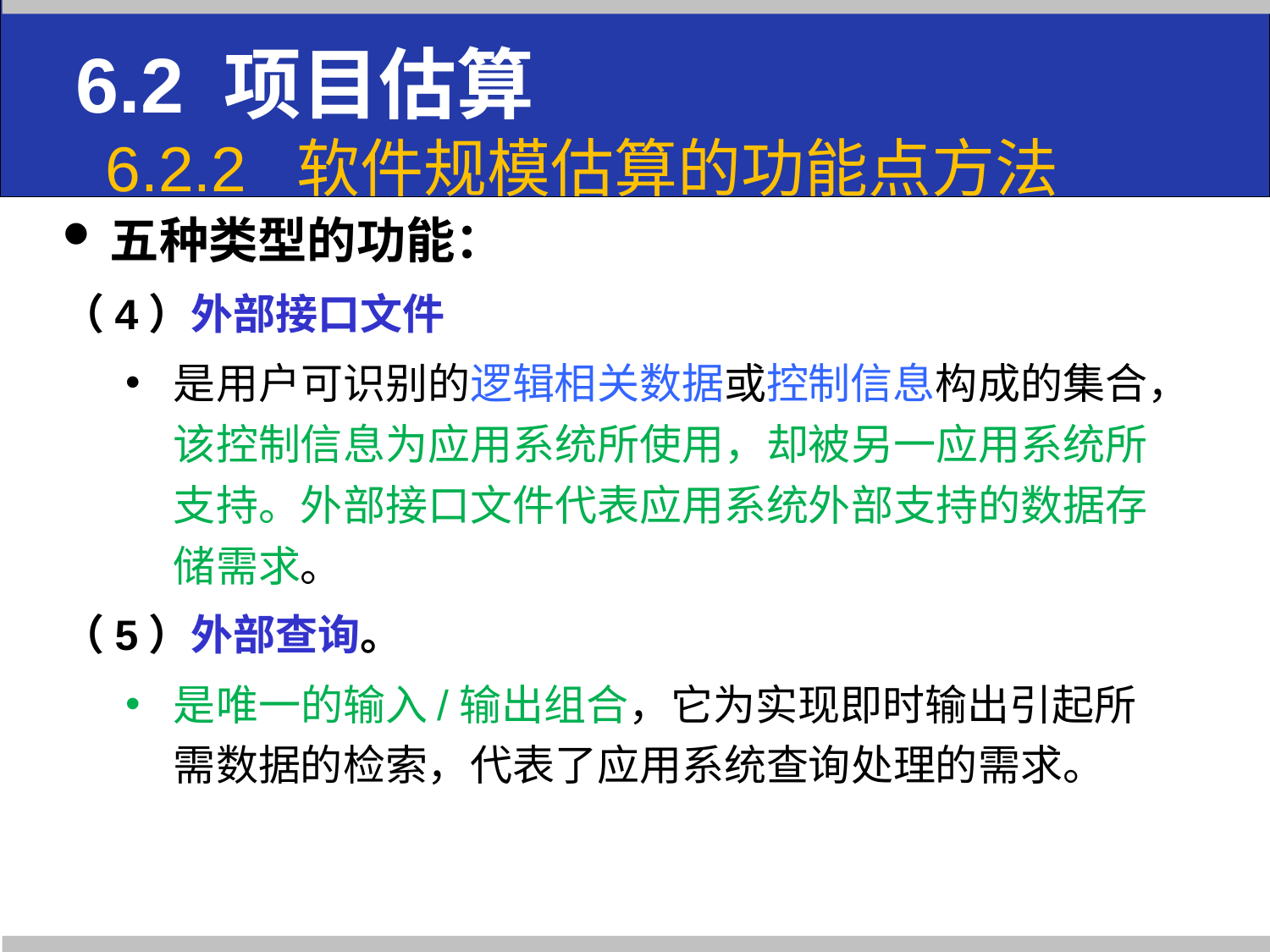

6.2 项目估算
 6.2.2  软件规模估算的功能点方法
五种类型的功能：
（4）外部接口文件
是用户可识别的逻辑相关数据或控制信息构成的集合，该控制信息为应用系统所使用，却被另一应用系统所支持。外部接口文件代表应用系统外部支持的数据存储需求。
（5）外部查询。
是唯一的输入/输出组合，它为实现即时输出引起所需数据的检索，代表了应用系统查询处理的需求。
736